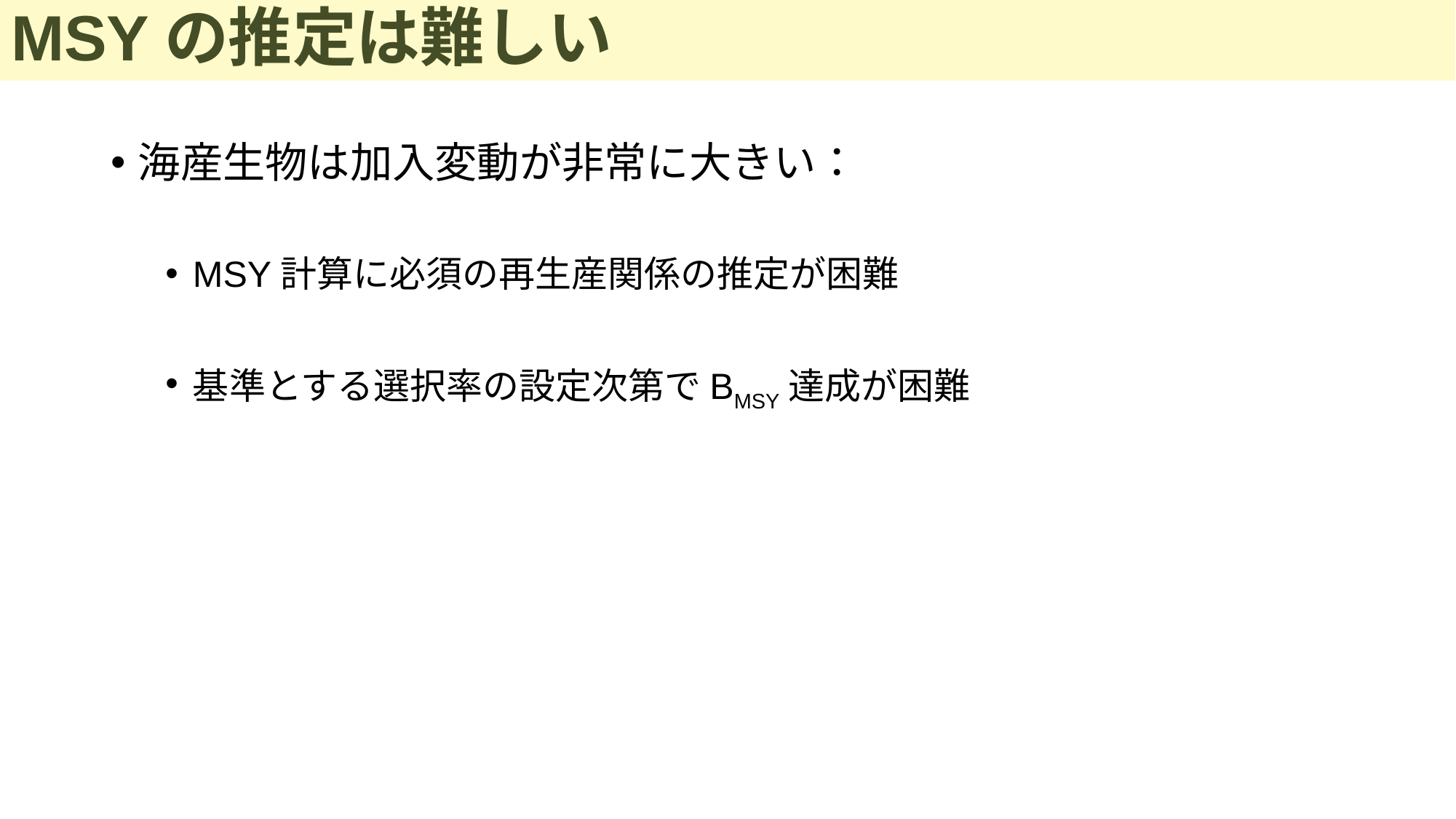

# MSYの推定は難しい
海産生物は加入変動が非常に大きい：

MSY計算に必須の再生産関係の推定が困難

基準とする選択率の設定次第でBMSY達成が困難